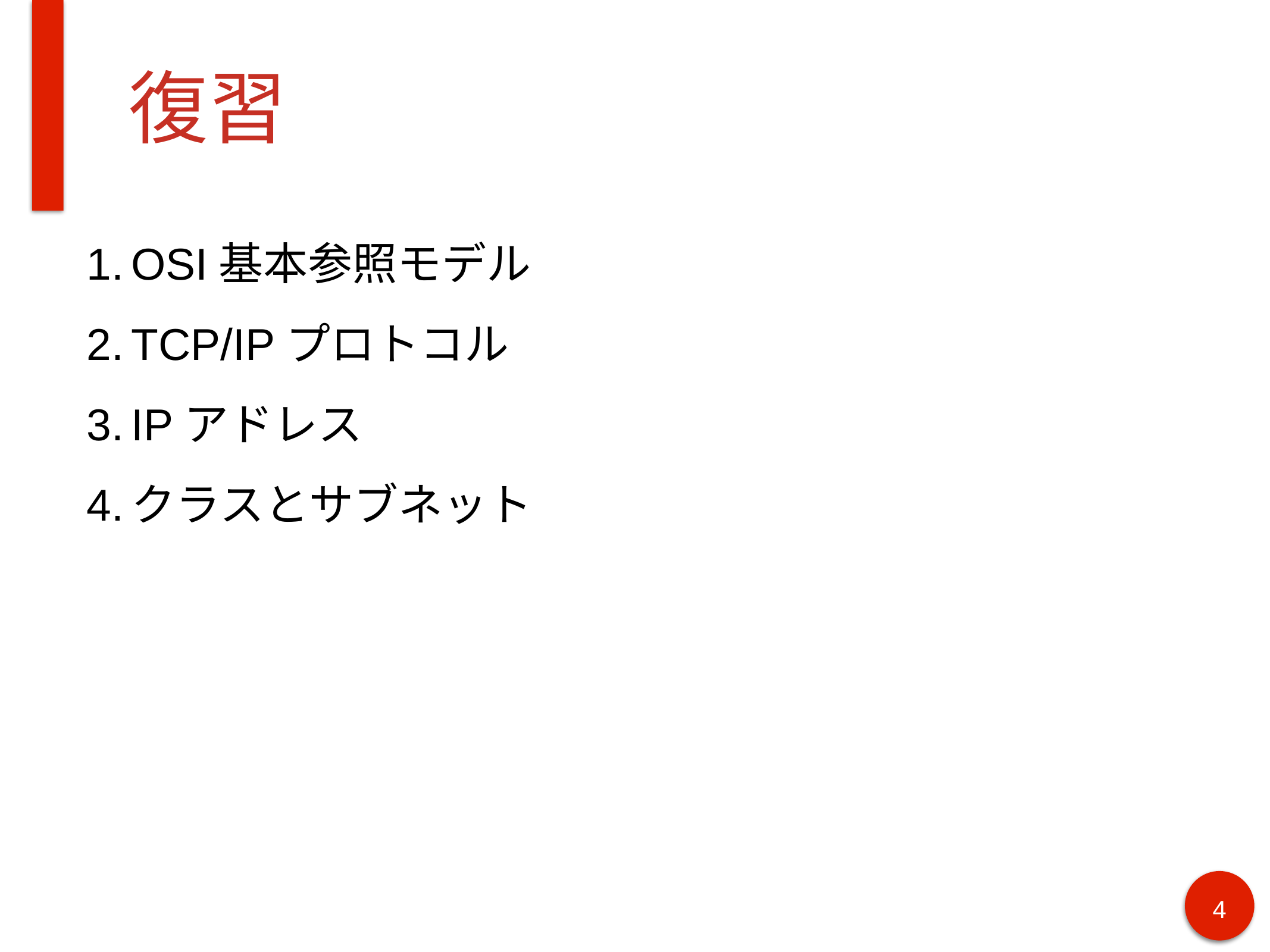

# 復習
OSI基本参照モデル
TCP/IPプロトコル
IPアドレス
クラスとサブネット

4